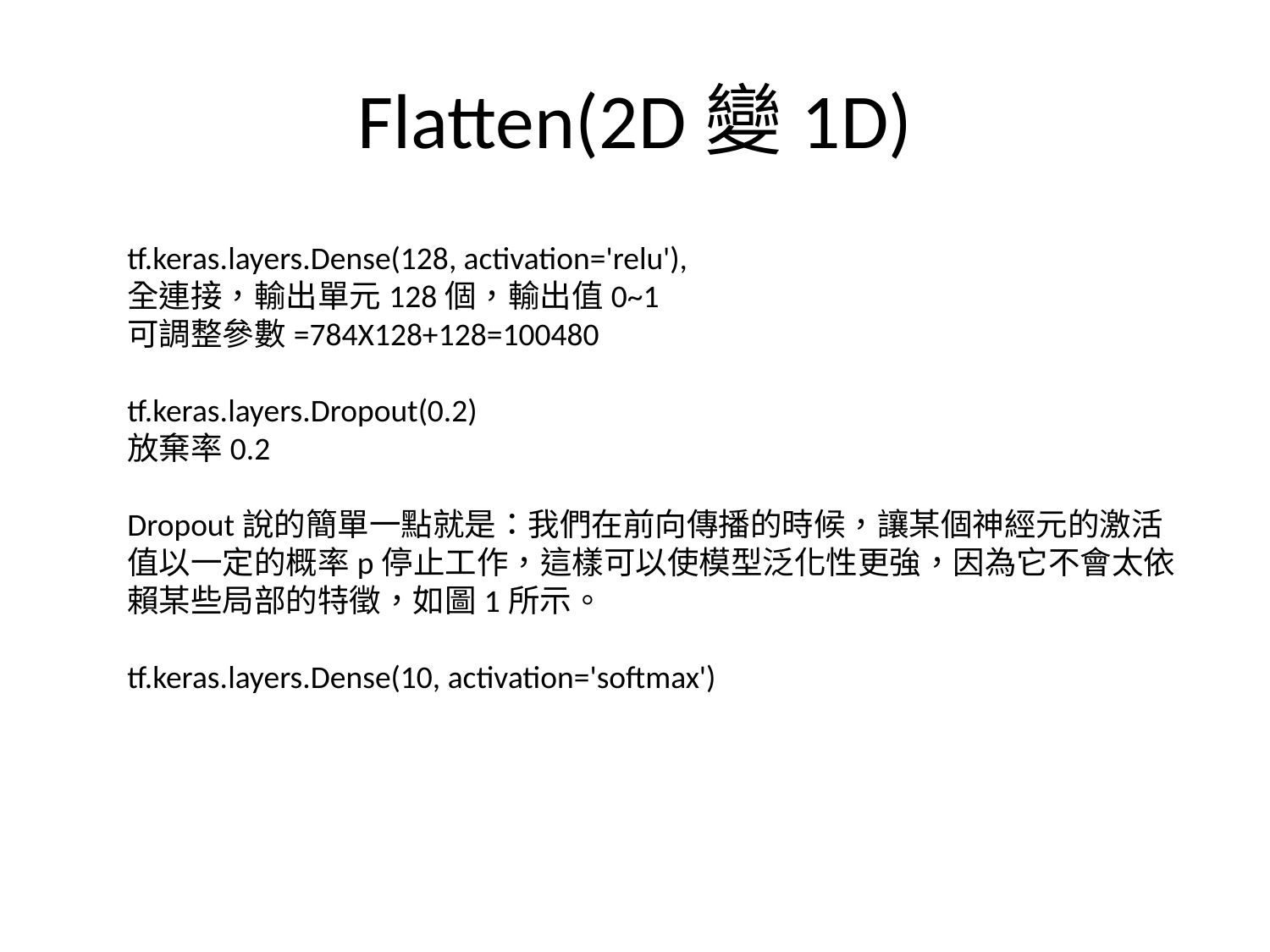

# Flatten(2D變1D)
tf.keras.layers.Dense(128, activation='relu'),
全連接，輸出單元128個，輸出值0~1
可調整參數=784X128+128=100480

tf.keras.layers.Dropout(0.2)
放棄率0.2

Dropout說的簡單一點就是：我們在前向傳播的時候，讓某個神經元的激活值以一定的概率p停止工作，這樣可以使模型泛化性更強，因為它不會太依賴某些局部的特徵，如圖1所示。

tf.keras.layers.Dense(10, activation='softmax')